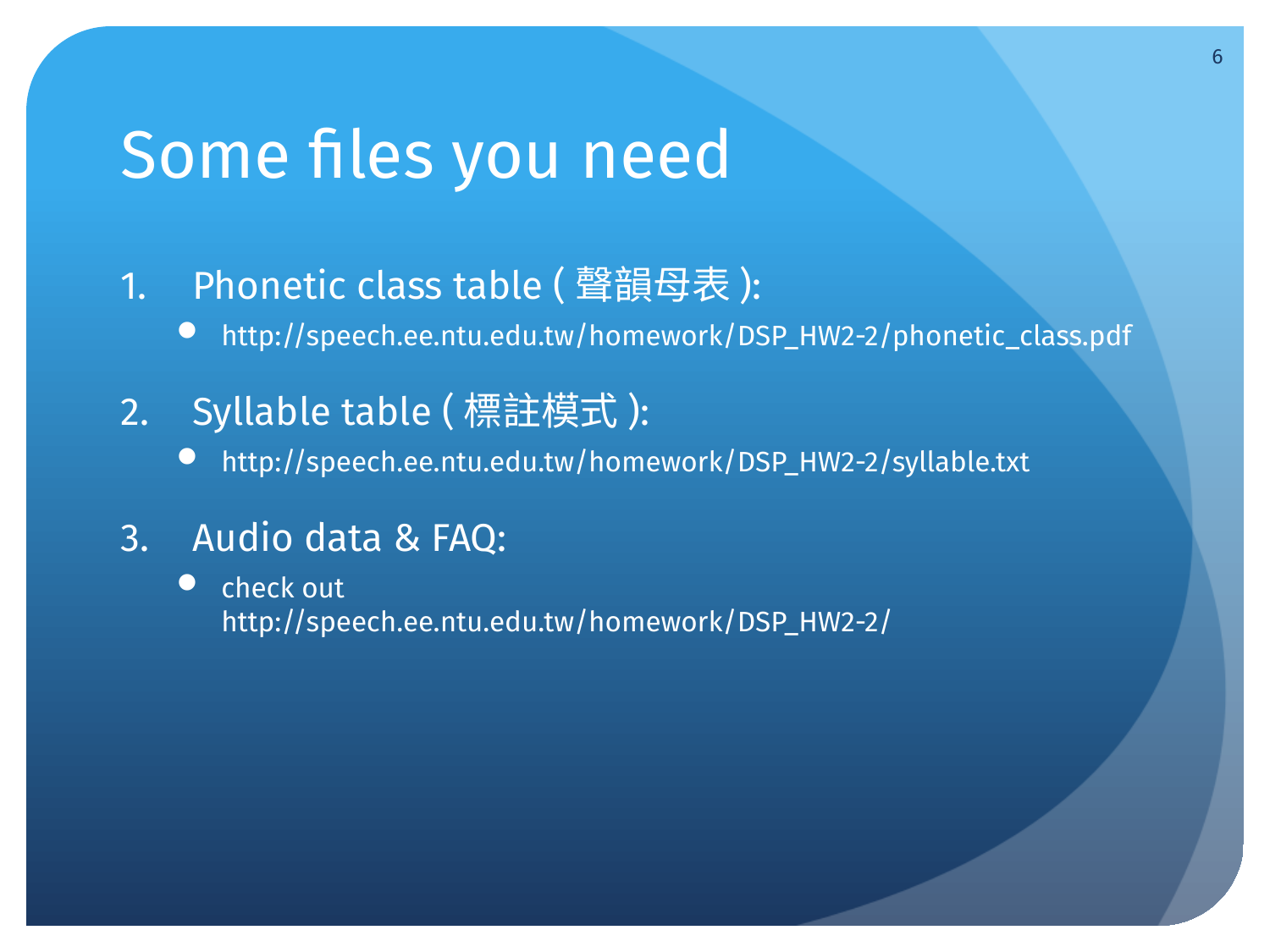

6
# Some files you need
Phonetic class table (聲韻母表):
http://speech.ee.ntu.edu.tw/homework/DSP_HW2-2/phonetic_class.pdf
Syllable table (標註模式):
http://speech.ee.ntu.edu.tw/homework/DSP_HW2-2/syllable.txt
Audio data & FAQ:
check out
http://speech.ee.ntu.edu.tw/homework/DSP_HW2-2/